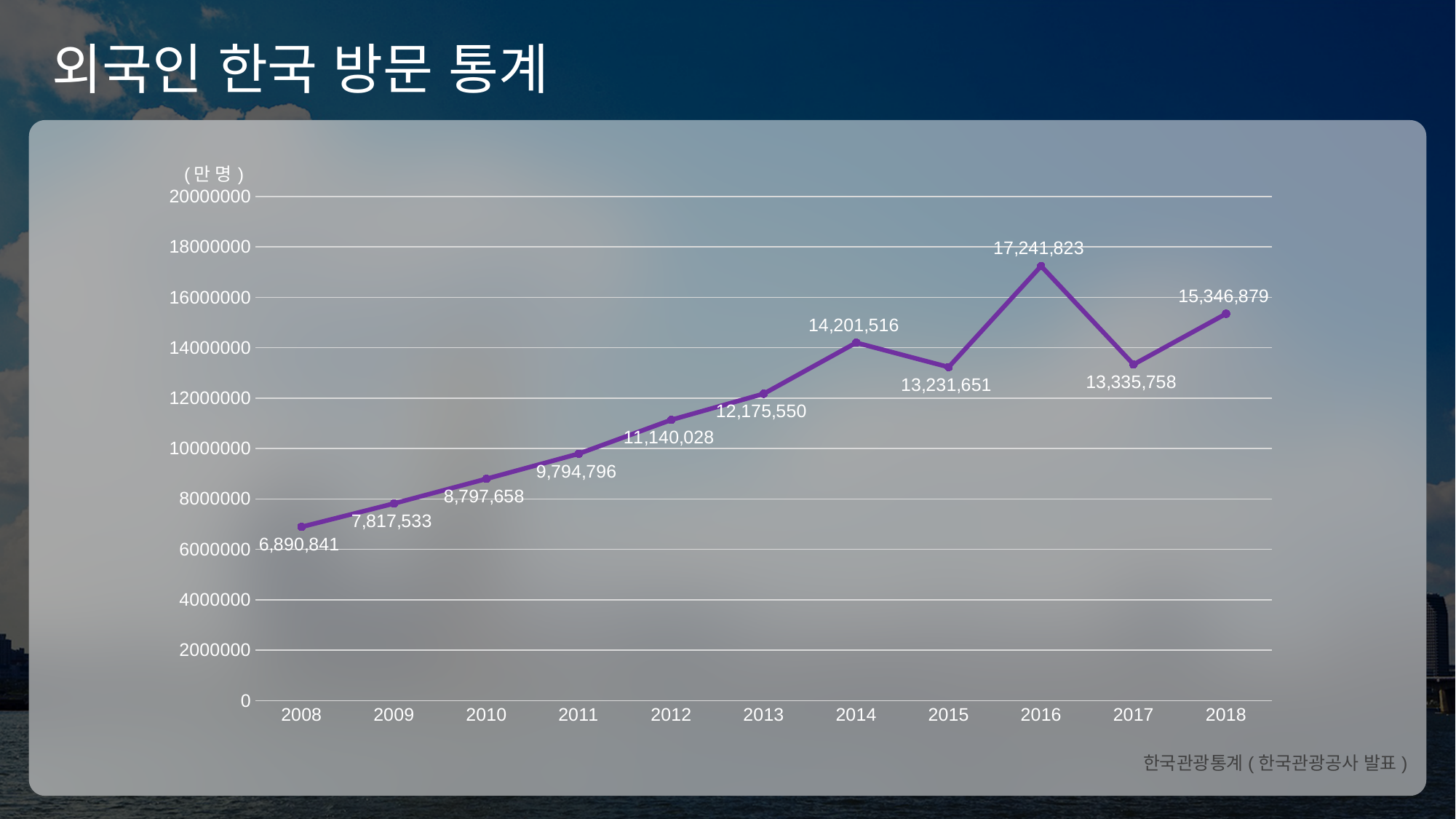

# 외국인 한국 방문 통계

### Chart

| Category | 계열 1 |
|---|---|
| 2008 | 6890841.0 |
| 2009 | 7817533.0 |
| 2010 | 8797658.0 |
| 2011 | 9794796.0 |
| 2012 | 11140028.0 |
| 2013 | 12175550.0 |
| 2014 | 14201516.0 |
| 2015 | 13231651.0 |
| 2016 | 17241823.0 |
| 2017 | 13335758.0 |
| 2018 | 15346879.0 |
한국관광통계(한국관광공사 발표)